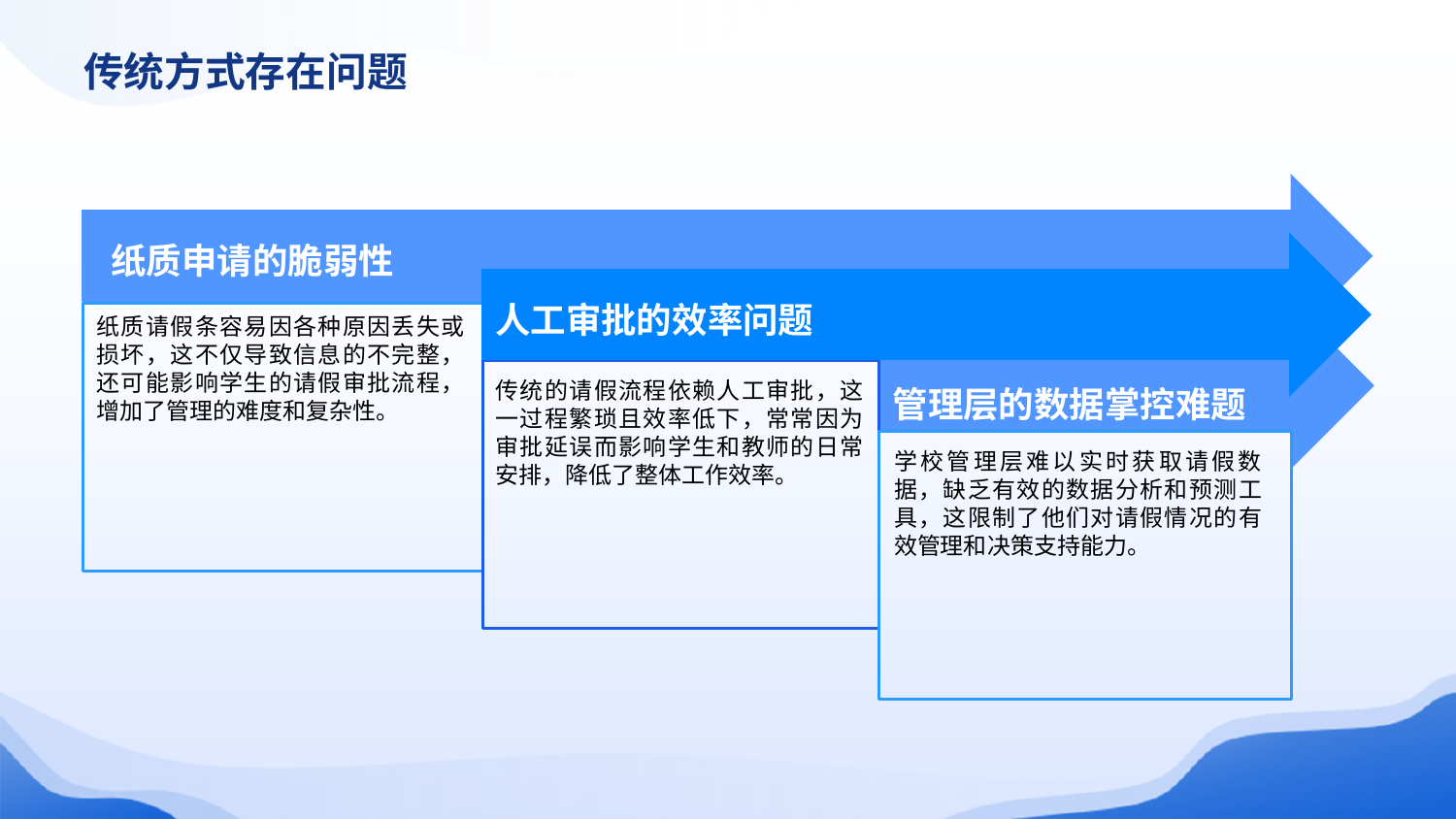

传统方式存在问题

纸质申请的脆弱性

人工审批的效率问题
纸质请假条容易因各种原因丢失或损坏，这不仅导致信息的不完整，还可能影响学生的请假审批流程，增加了管理的难度和复杂性。

传统的请假流程依赖人工审批，这一过程繁琐且效率低下，常常因为审批延误而影响学生和教师的日常安排，降低了整体工作效率。

管理层的数据掌控难题

学校管理层难以实时获取请假数据，缺乏有效的数据分析和预测工具，这限制了他们对请假情况的有效管理和决策支持能力。